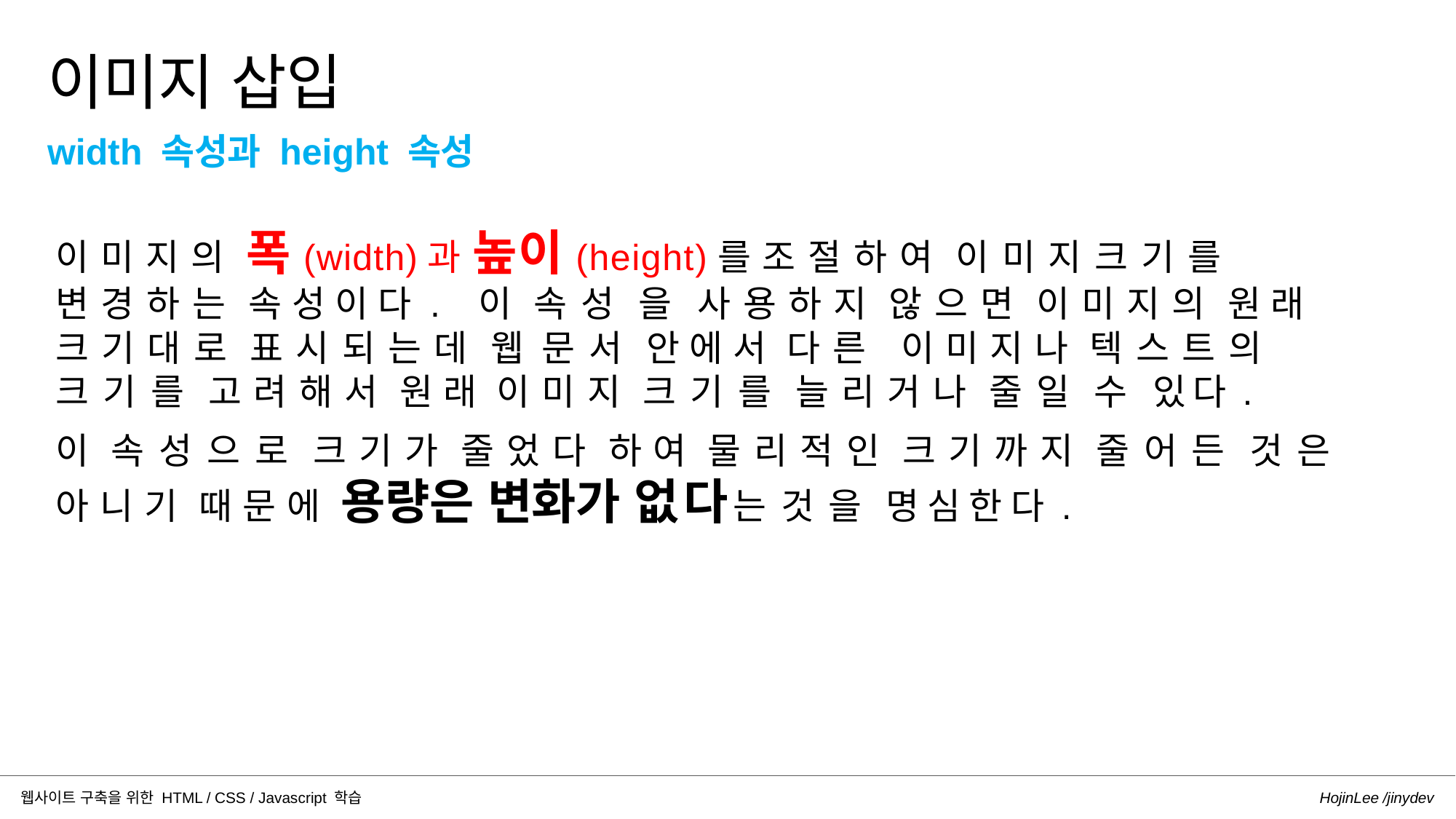

이미지 삽입
width 속성과 height 속성
이미지의 폭(width)과 높이(height)를 조절하여 이미지크기를 변경하는 속성이다. 이 속성 을 사용하지 않으면 이미지의 원래 크기대로 표시되는데 웹 문서 안에서 다른 이미지나 텍스트의 크기를 고려해서 원래 이미지 크기를 늘리거나 줄일 수 있다.
이 속성으로 크기가 줄었다 하여 물리적인 크기까지 줄어든 것은 아니기 때문에 용량은 변화가 없다는 것을 명심한다.
HojinLee /jinydev
웹사이트 구축을 위한 HTML / CSS / Javascript 학습